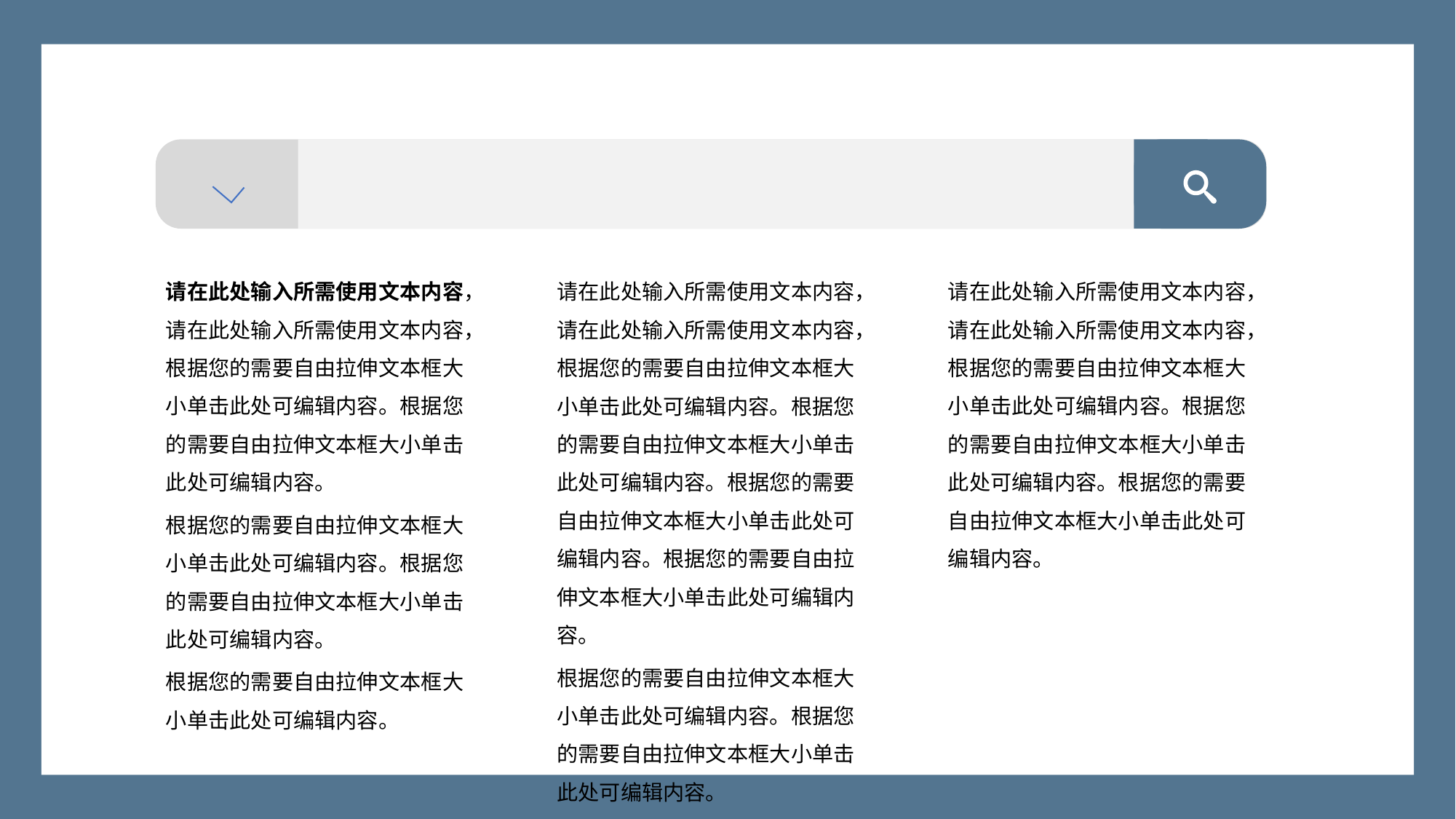

请在此处输入所需使用文本内容，请在此处输入所需使用文本内容，根据您的需要自由拉伸文本框大小单击此处可编辑内容。根据您的需要自由拉伸文本框大小单击此处可编辑内容。
根据您的需要自由拉伸文本框大小单击此处可编辑内容。根据您的需要自由拉伸文本框大小单击此处可编辑内容。
根据您的需要自由拉伸文本框大小单击此处可编辑内容。
请在此处输入所需使用文本内容，请在此处输入所需使用文本内容，根据您的需要自由拉伸文本框大小单击此处可编辑内容。根据您的需要自由拉伸文本框大小单击此处可编辑内容。根据您的需要自由拉伸文本框大小单击此处可编辑内容。根据您的需要自由拉伸文本框大小单击此处可编辑内容。
根据您的需要自由拉伸文本框大小单击此处可编辑内容。根据您的需要自由拉伸文本框大小单击此处可编辑内容。
请在此处输入所需使用文本内容，请在此处输入所需使用文本内容，根据您的需要自由拉伸文本框大小单击此处可编辑内容。根据您的需要自由拉伸文本框大小单击此处可编辑内容。根据您的需要自由拉伸文本框大小单击此处可编辑内容。